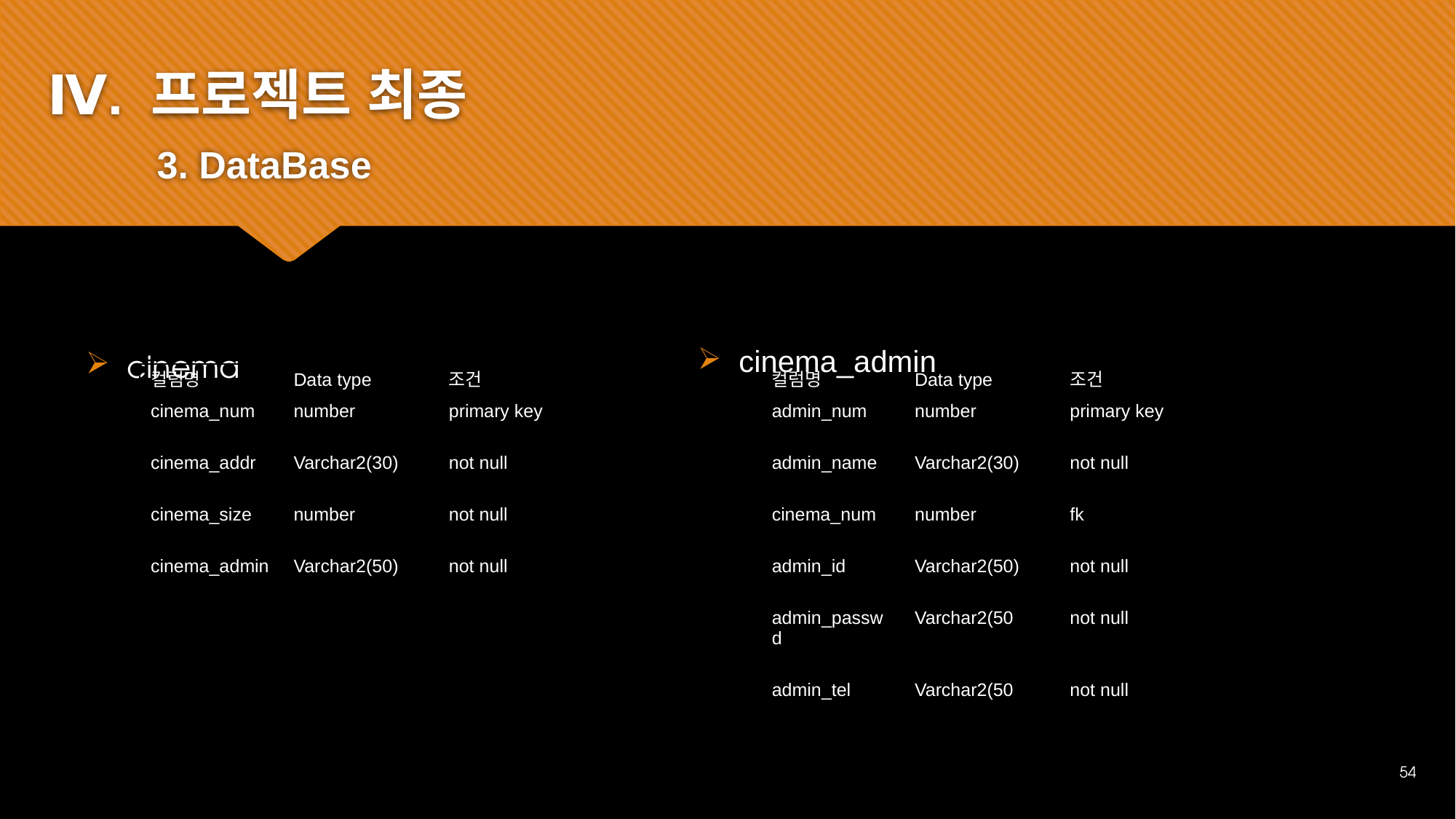

Ⅳ. 프로젝트 최종
	3. DataBase
#

cinema_admin

cinema

| 컬럼명 | Data type | 조건 |
| --- | --- | --- |
| cinema\_num | number | primary key |
| cinema\_addr | Varchar2(30) | not null |
| cinema\_size | number | not null |
| cinema\_admin | Varchar2(50) | not null |
|  |  |  |
|  |  |  |
| 컬럼명 | Data type | 조건 |
| --- | --- | --- |
| admin\_num | number | primary key |
| admin\_name | Varchar2(30) | not null |
| cinema\_num | number | fk |
| admin\_id | Varchar2(50) | not null |
| admin\_passwd | Varchar2(50 | not null |
| admin\_tel | Varchar2(50 | not null |
|  |  |  |
54